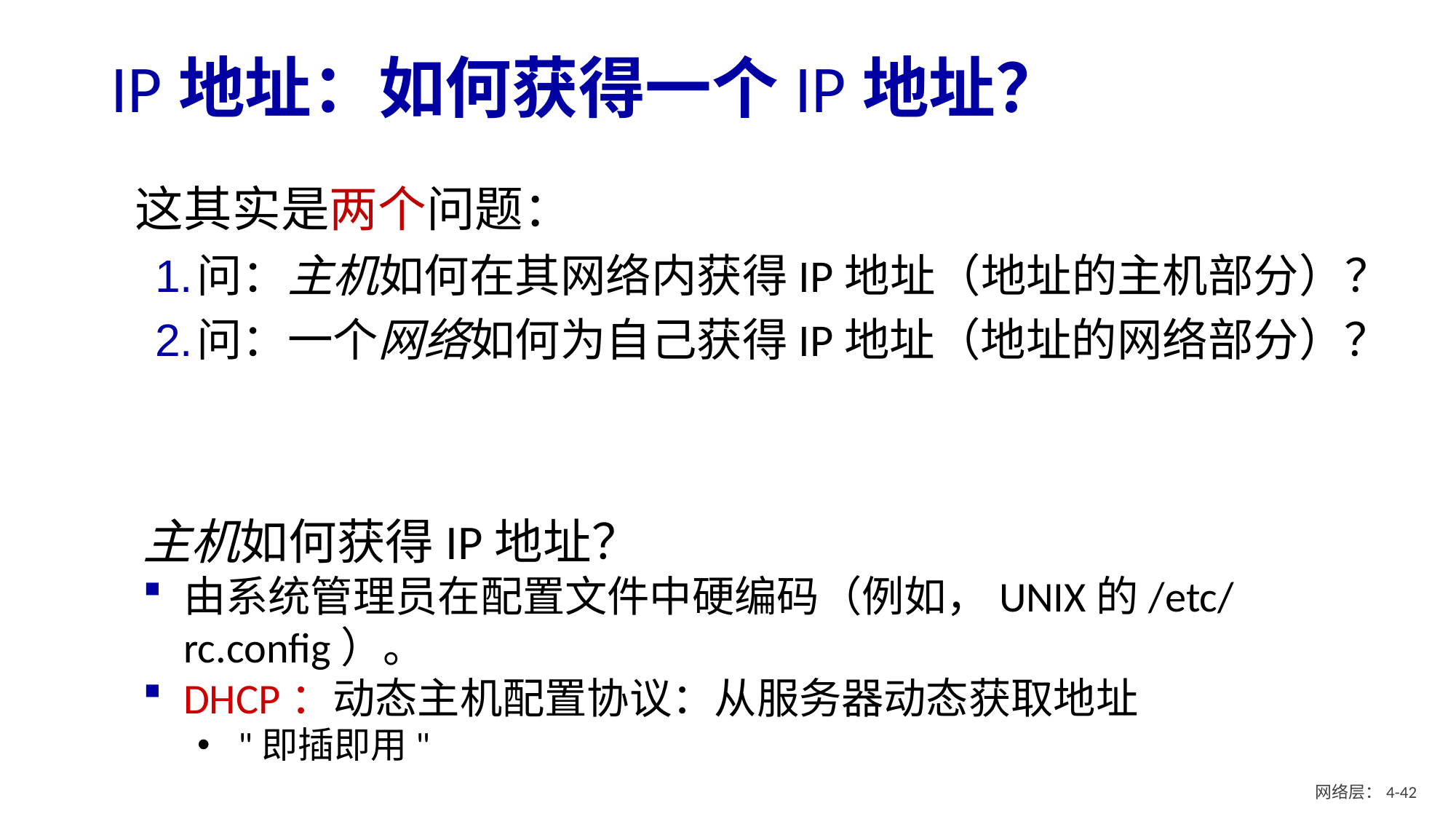

# IP地址：如何获得一个IP地址？
这其实是两个问题：
问：主机如何在其网络内获得IP地址（地址的主机部分）？
问：一个网络如何为自己获得IP地址（地址的网络部分）？

主机如何获得IP地址？
由系统管理员在配置文件中硬编码（例如，UNIX的/etc/rc.config）。
DHCP：动态主机配置协议：从服务器动态获取地址
"即插即用"
网络层：4-42